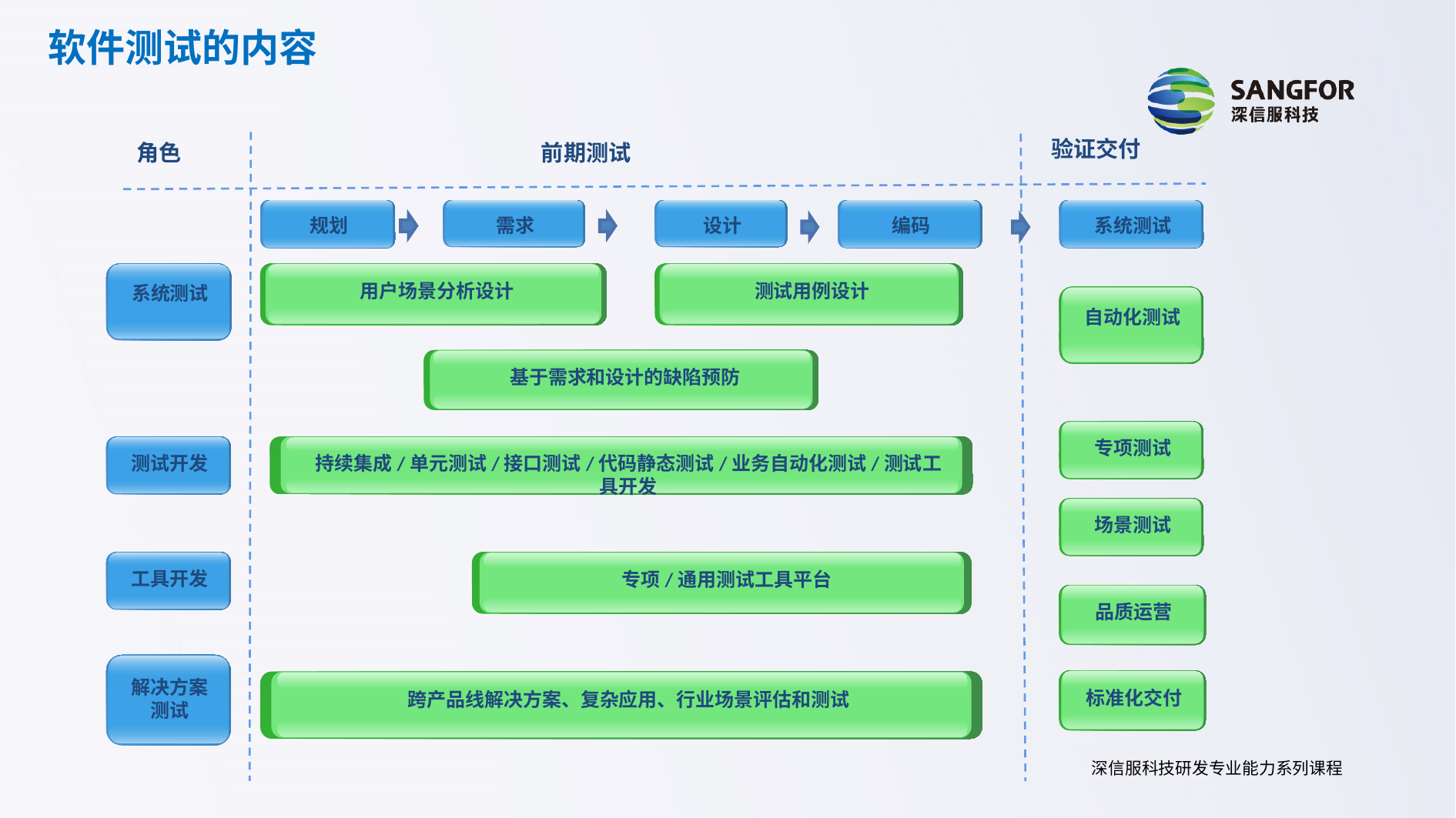

软件测试的内容
验证交付
角色
前期测试

规划

需求

设计

编码

系统测试

系统测试

用户场景分析设计

测试用例设计

自动化测试

基于需求和设计的缺陷预防

专项测试

测试开发

持续集成/单元测试/接口测试/代码静态测试/业务自动化测试/测试工具开发

场景测试

工具开发

专项/通用测试工具平台

品质运营

解决方案测试

标准化交付

跨产品线解决方案、复杂应用、行业场景评估和测试